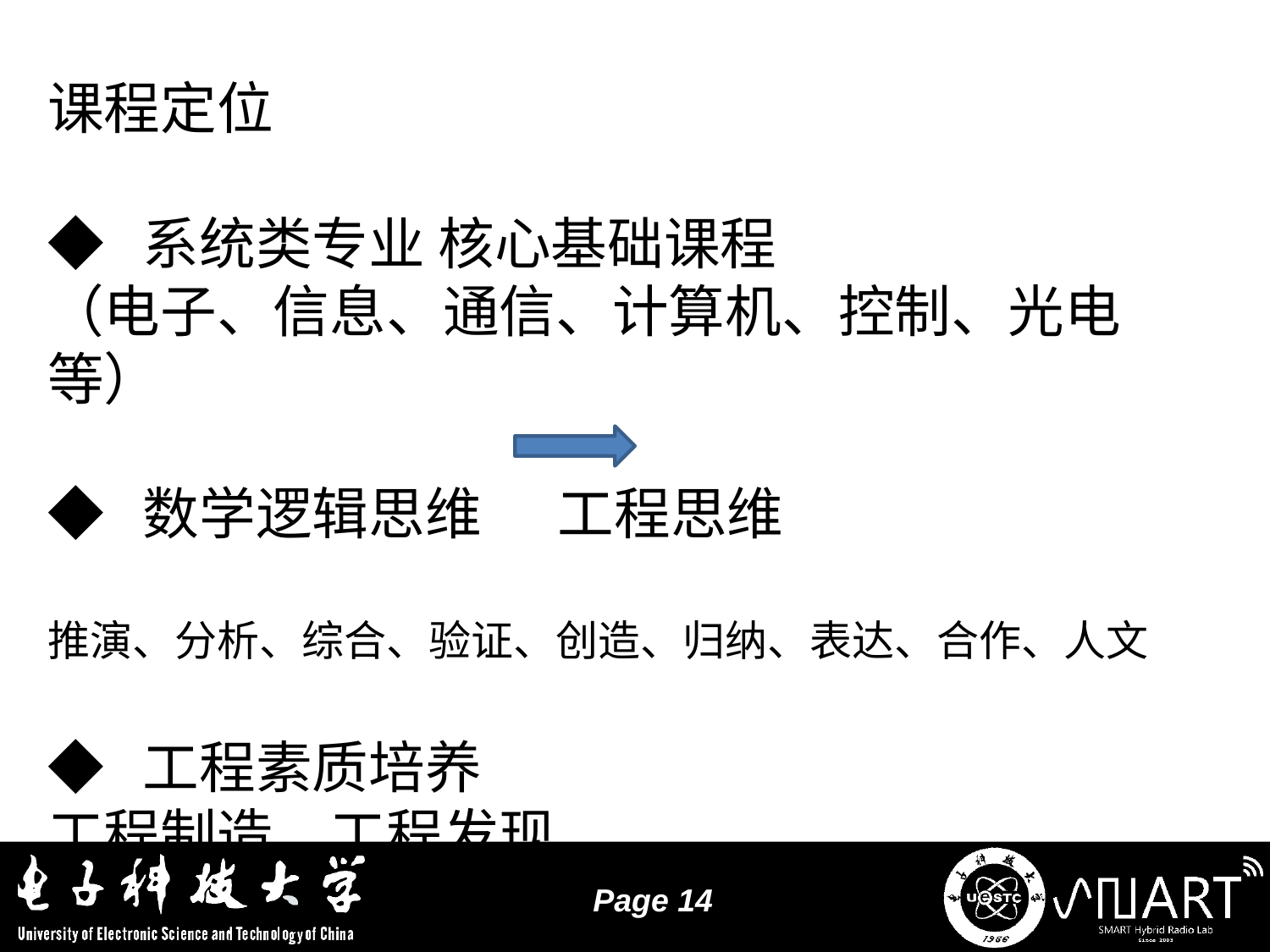

课程定位

◆  系统类专业 核心基础课程
（电子、信息、通信、计算机、控制、光电等）

◆  数学逻辑思维      工程思维

推演、分析、综合、验证、创造、归纳、表达、合作、人文

◆  工程素质培养
工程制造、工程发现